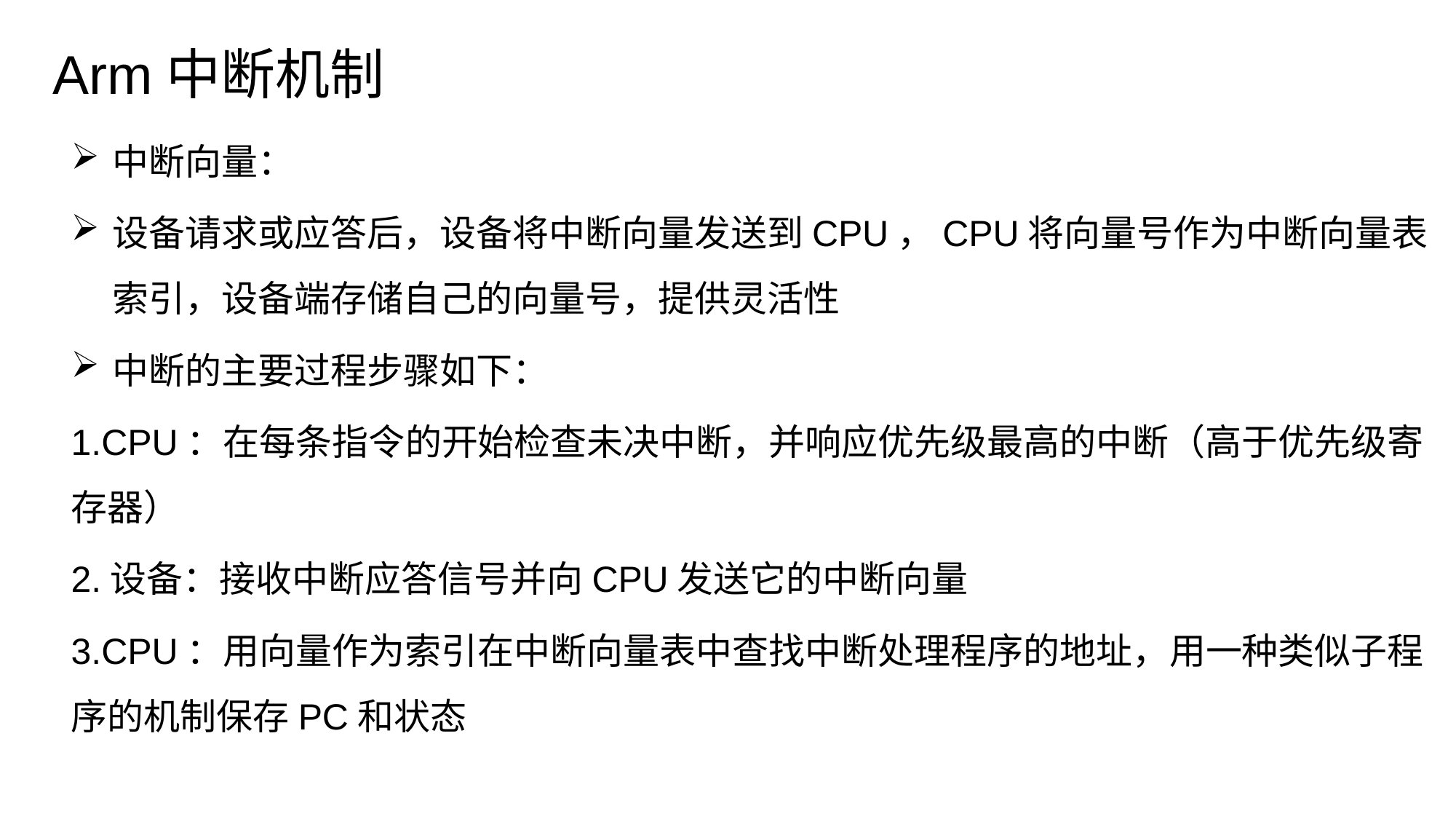

# Arm中断机制
中断向量：
设备请求或应答后，设备将中断向量发送到CPU，CPU将向量号作为中断向量表索引，设备端存储自己的向量号，提供灵活性
中断的主要过程步骤如下：
1.CPU：在每条指令的开始检查未决中断，并响应优先级最高的中断（高于优先级寄存器）
2.设备：接收中断应答信号并向CPU发送它的中断向量
3.CPU：用向量作为索引在中断向量表中查找中断处理程序的地址，用一种类似子程序的机制保存PC和状态
54